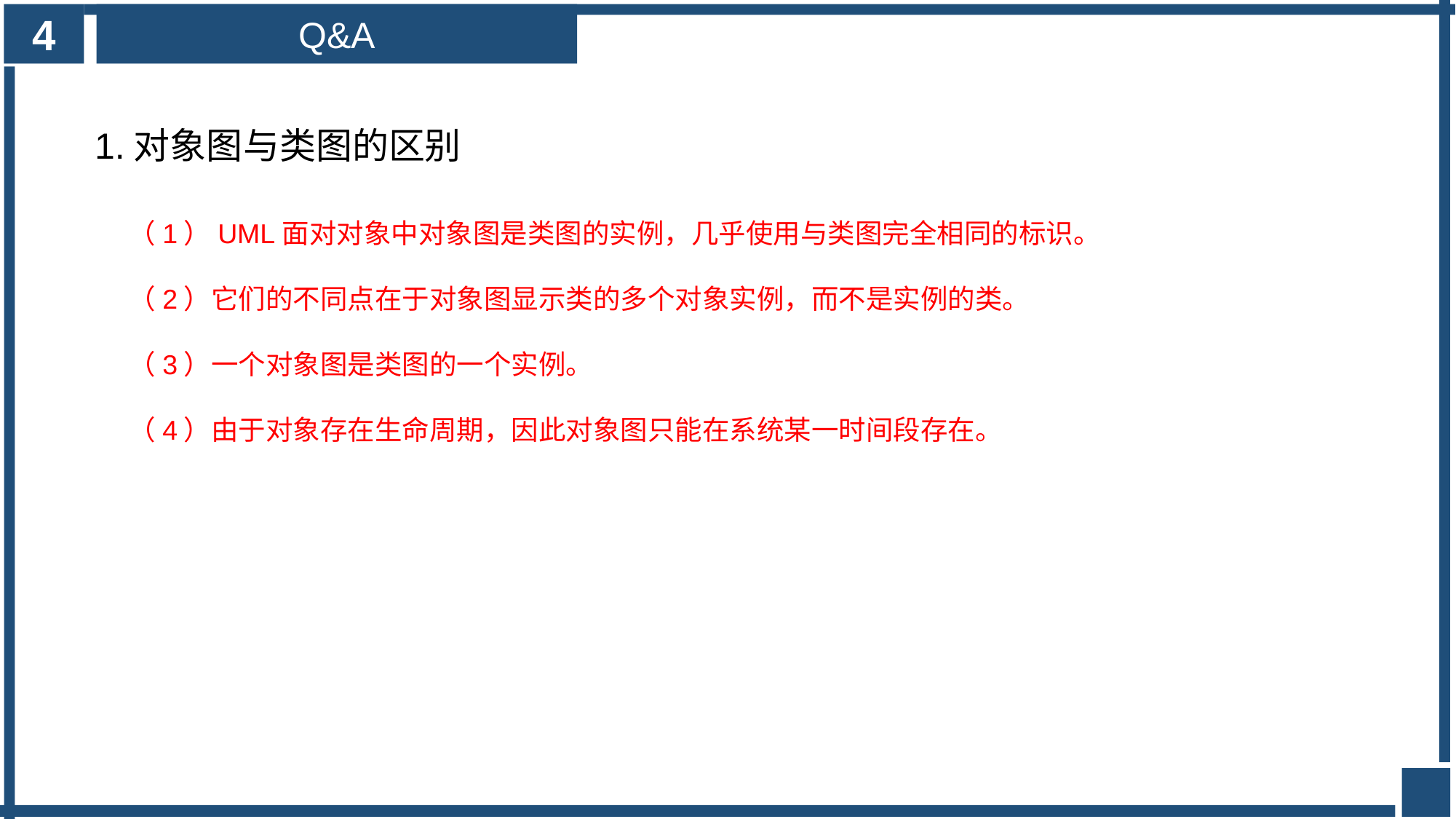

4

Q&A
1.对象图与类图的区别
（1）UML面对对象中对象图是类图的实例，几乎使用与类图完全相同的标识。

（2）它们的不同点在于对象图显示类的多个对象实例，而不是实例的类。

（3）一个对象图是类图的一个实例。

（4）由于对象存在生命周期，因此对象图只能在系统某一时间段存在。